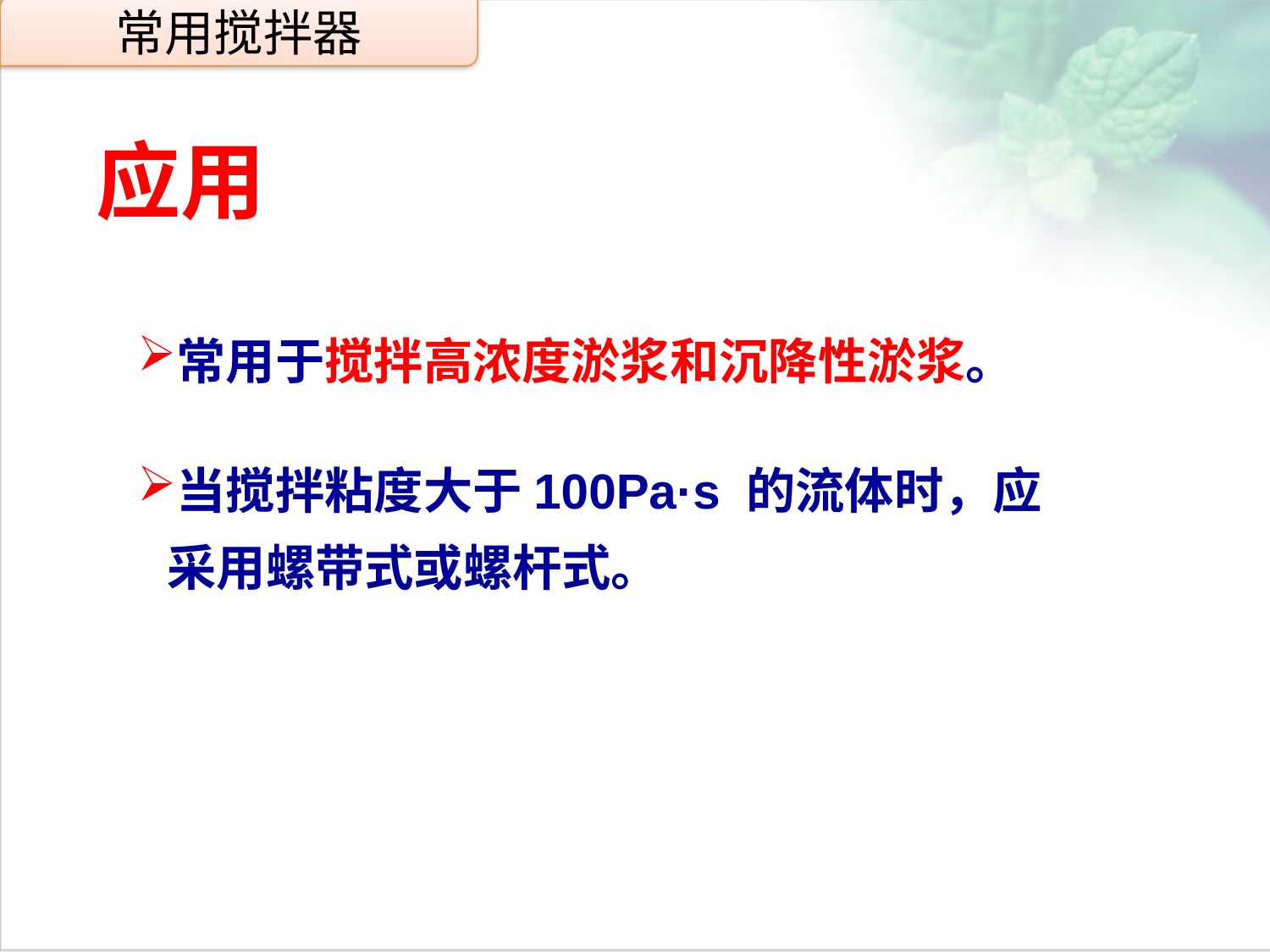

常用搅拌器
应用
点击添加文本
常用于搅拌高浓度淤浆和沉降性淤浆。
当搅拌粘度大于100Pa·s 的流体时，应采用螺带式或螺杆式。
点击添加文本
点击添加文本
点击添加文本